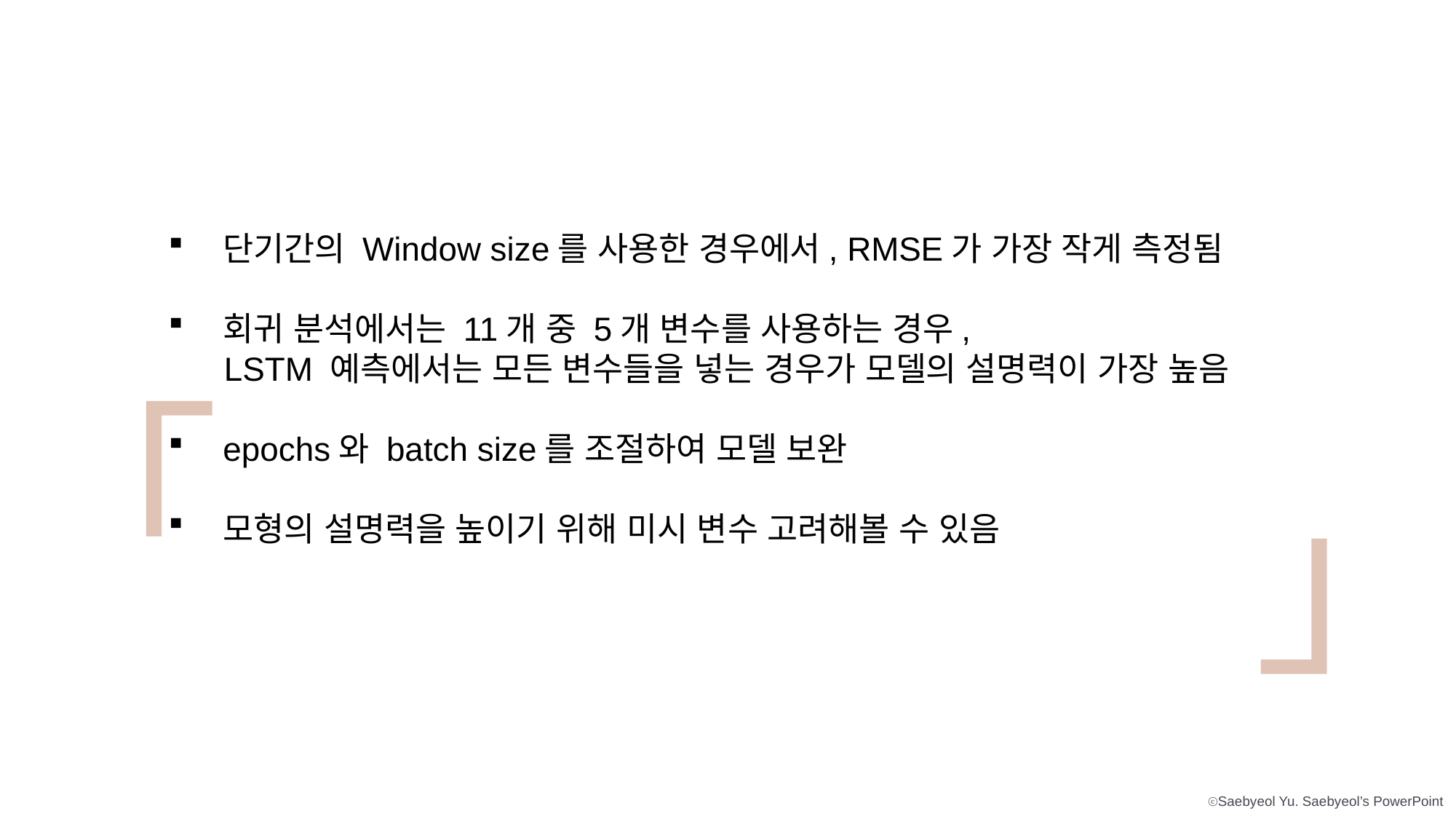

「
」
단기간의 Window size를 사용한 경우에서, RMSE가 가장 작게 측정됨

회귀 분석에서는 11개 중 5개 변수를 사용하는 경우,
      LSTM 예측에서는 모든 변수들을 넣는 경우가 모델의 설명력이 가장 높음

epochs와 batch size를 조절하여 모델 보완

모형의 설명력을 높이기 위해 미시 변수 고려해볼 수 있음